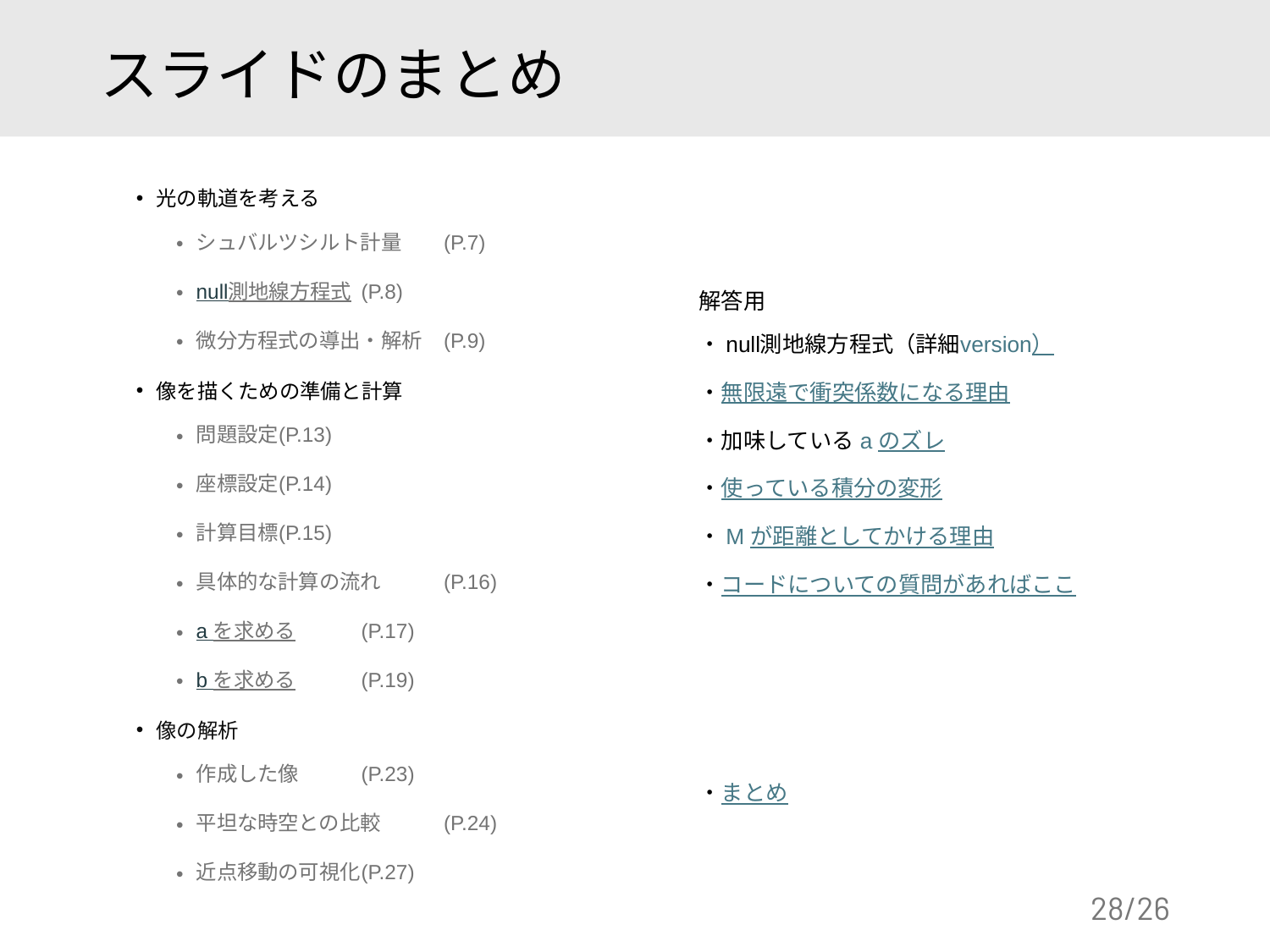

# スライドのまとめ
光の軌道を考える
シュバルツシルト計量	(P.7)
null測地線方程式		(P.8)
微分方程式の導出・解析	(P.9)
像を描くための準備と計算
問題設定			(P.13)
座標設定			(P.14)
計算目標			(P.15)
具体的な計算の流れ	(P.16)
a を求める		(P.17)
b を求める		(P.19)
像の解析
作成した像		(P.23)
平坦な時空との比較	(P.24)
近点移動の可視化		(P.27)
解答用
・null測地線方程式（詳細version）
・無限遠で衝突係数になる理由
・加味している a のズレ
・使っている積分の変形
・M が距離としてかける理由
・コードについての質問があればここ

・まとめ

28/26